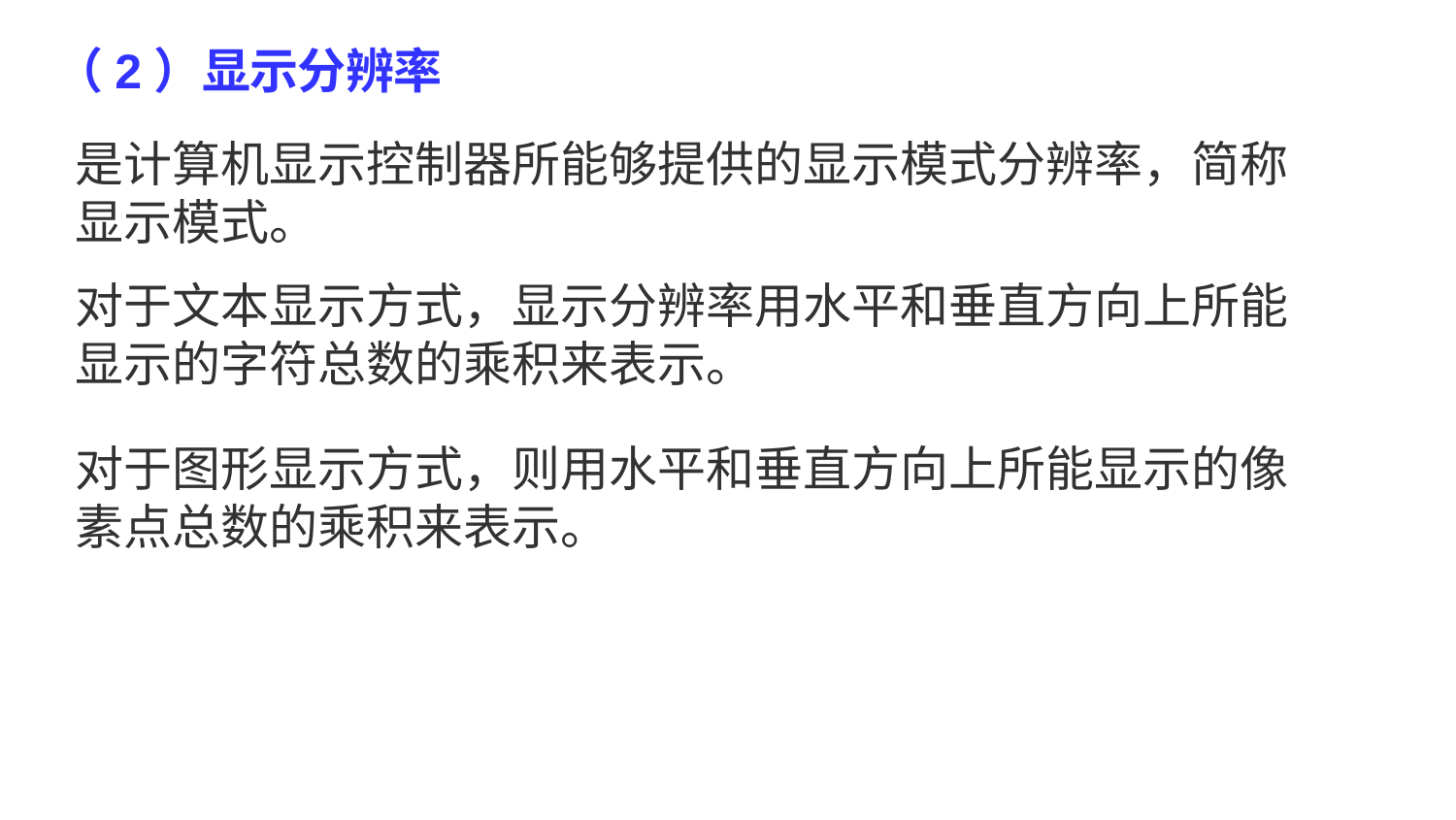

（2）显示分辨率
是计算机显示控制器所能够提供的显示模式分辨率，简称 显示模式。
对于文本显示方式，显示分辨率用水平和垂直方向上所能 显示的字符总数的乘积来表示。

对于图形显示方式，则用水平和垂直方向上所能显示的像 素点总数的乘积来表示。